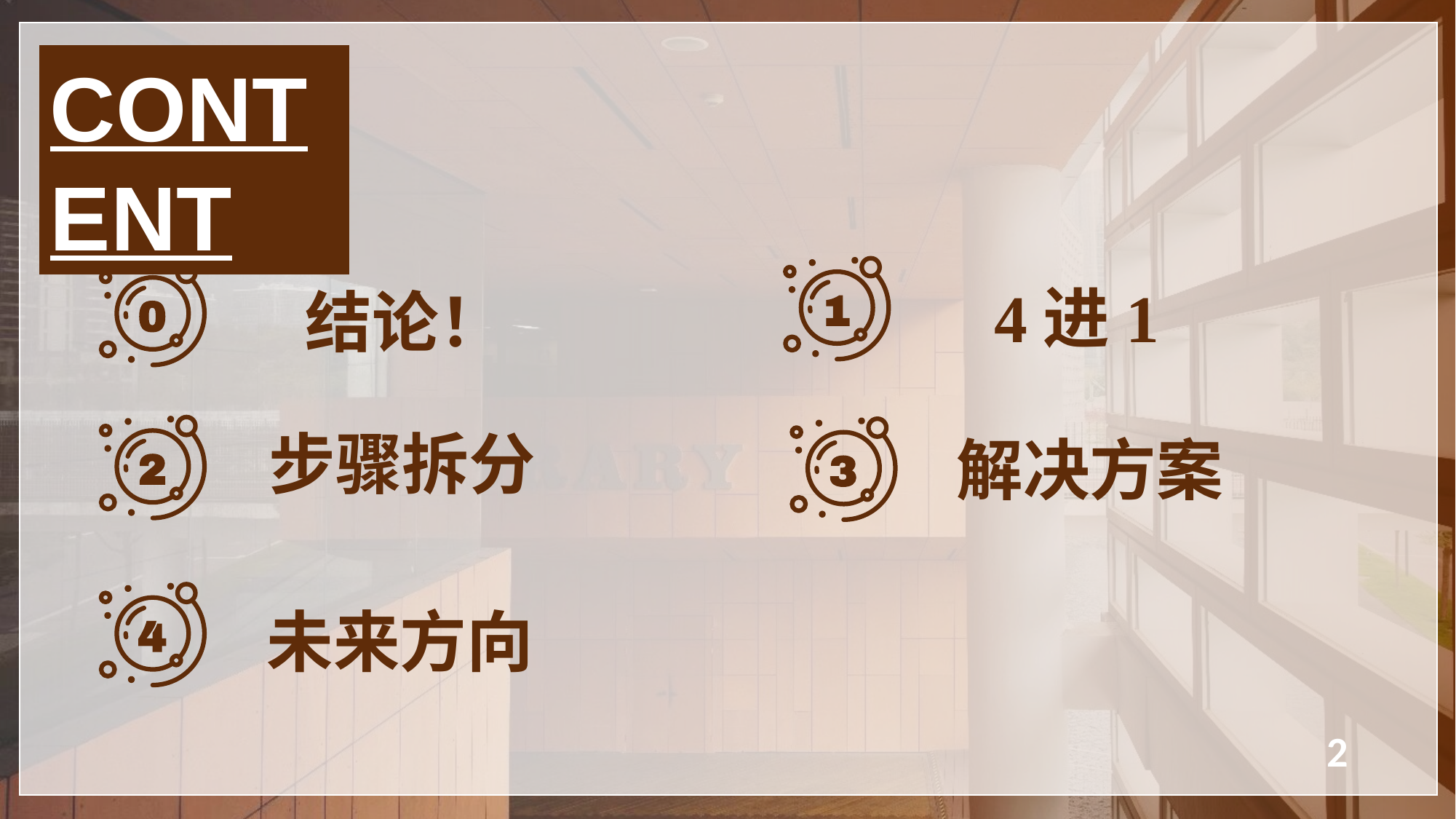

CONTENT

1

0
4进1
结论！

2
步骤拆分

3
解决方案

4
未来方向
2